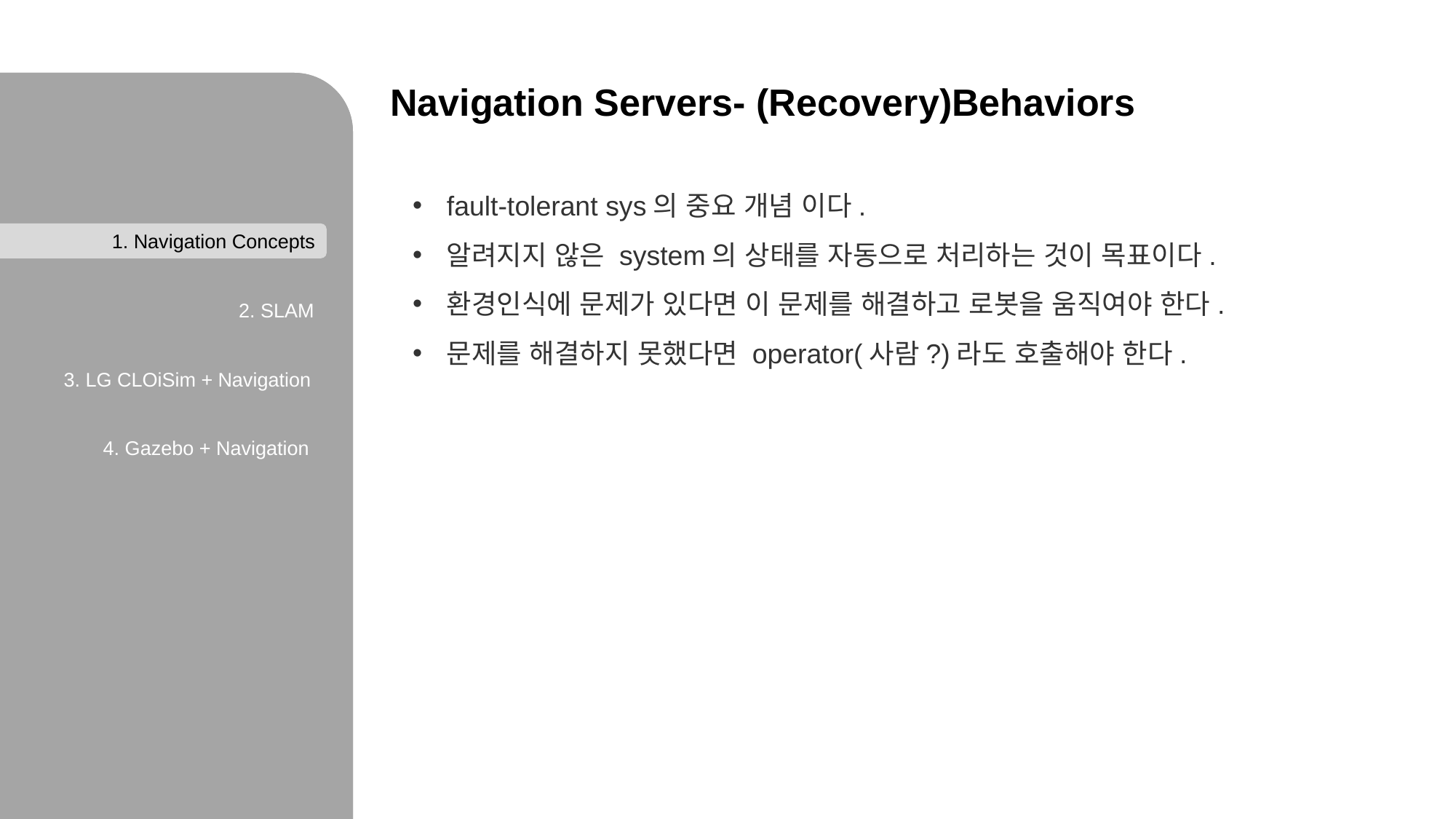

1. Navigation Concepts

2. SLAM
3. LG CLOiSim + Navigation
4. Gazebo + Navigation
Navigation Servers- (Recovery)Behaviors
fault-tolerant sys의 중요 개념 이다.
알려지지 않은 system의 상태를 자동으로 처리하는 것이 목표이다.
환경인식에 문제가 있다면 이 문제를 해결하고 로봇을 움직여야 한다.
문제를 해결하지 못했다면 operator(사람?)라도 호출해야 한다.

1. Navigation Concepts

2. Features of Simulator
3. Comparison of Simulator
4. Research Tasks